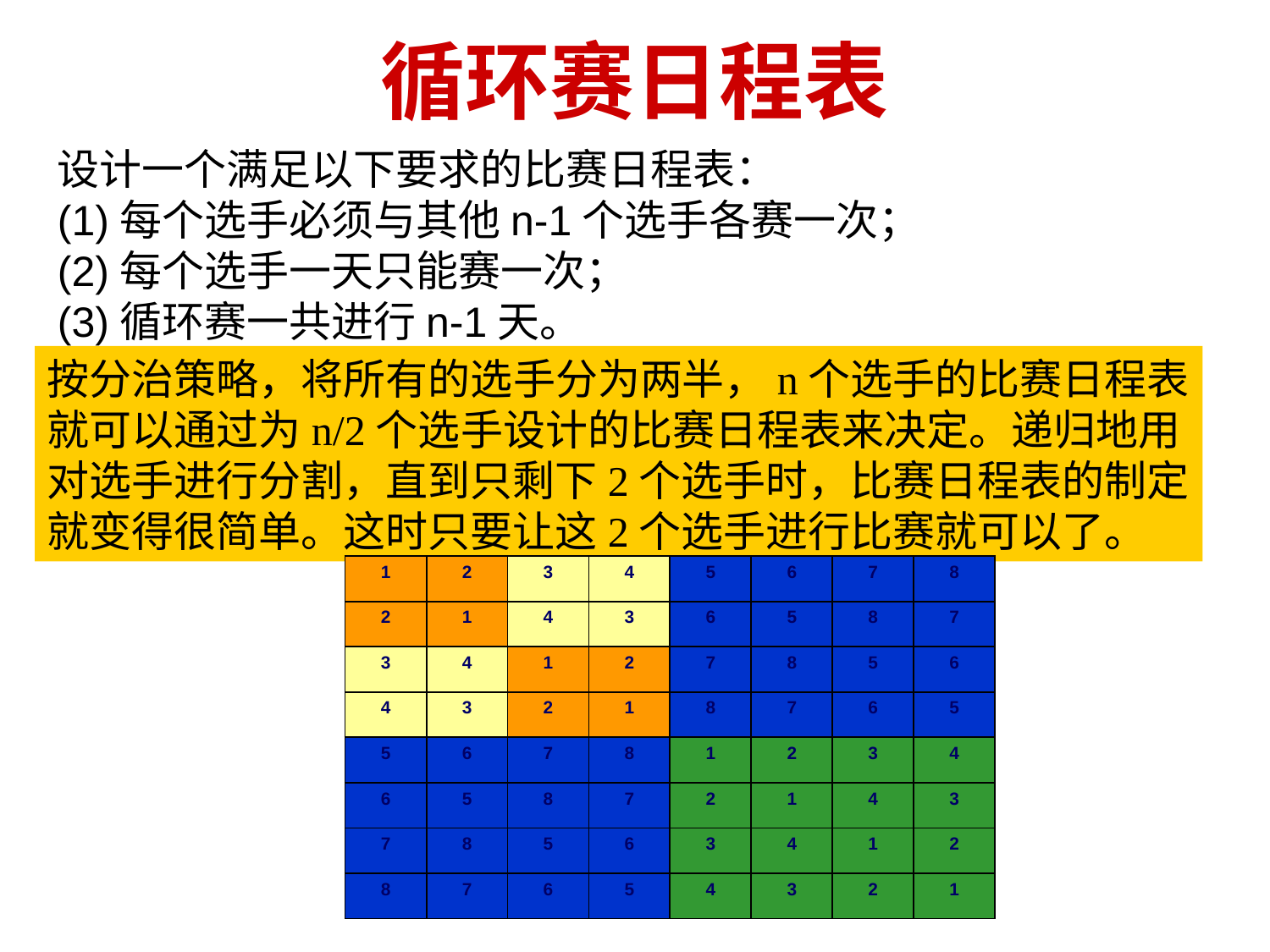

循环赛日程表
设计一个满足以下要求的比赛日程表：
(1)每个选手必须与其他n-1个选手各赛一次；
(2)每个选手一天只能赛一次；
(3)循环赛一共进行n-1天。
按分治策略，将所有的选手分为两半，n个选手的比赛日程表就可以通过为n/2个选手设计的比赛日程表来决定。递归地用对选手进行分割，直到只剩下2个选手时，比赛日程表的制定就变得很简单。这时只要让这2个选手进行比赛就可以了。
| 1 | 2 | 3 | 4 | 5 | 6 | 7 | 8 |
| --- | --- | --- | --- | --- | --- | --- | --- |
| 2 | 1 | 4 | 3 | 6 | 5 | 8 | 7 |
| 3 | 4 | 1 | 2 | 7 | 8 | 5 | 6 |
| 4 | 3 | 2 | 1 | 8 | 7 | 6 | 5 |
| 5 | 6 | 7 | 8 | 1 | 2 | 3 | 4 |
| 6 | 5 | 8 | 7 | 2 | 1 | 4 | 3 |
| 7 | 8 | 5 | 6 | 3 | 4 | 1 | 2 |
| 8 | 7 | 6 | 5 | 4 | 3 | 2 | 1 |